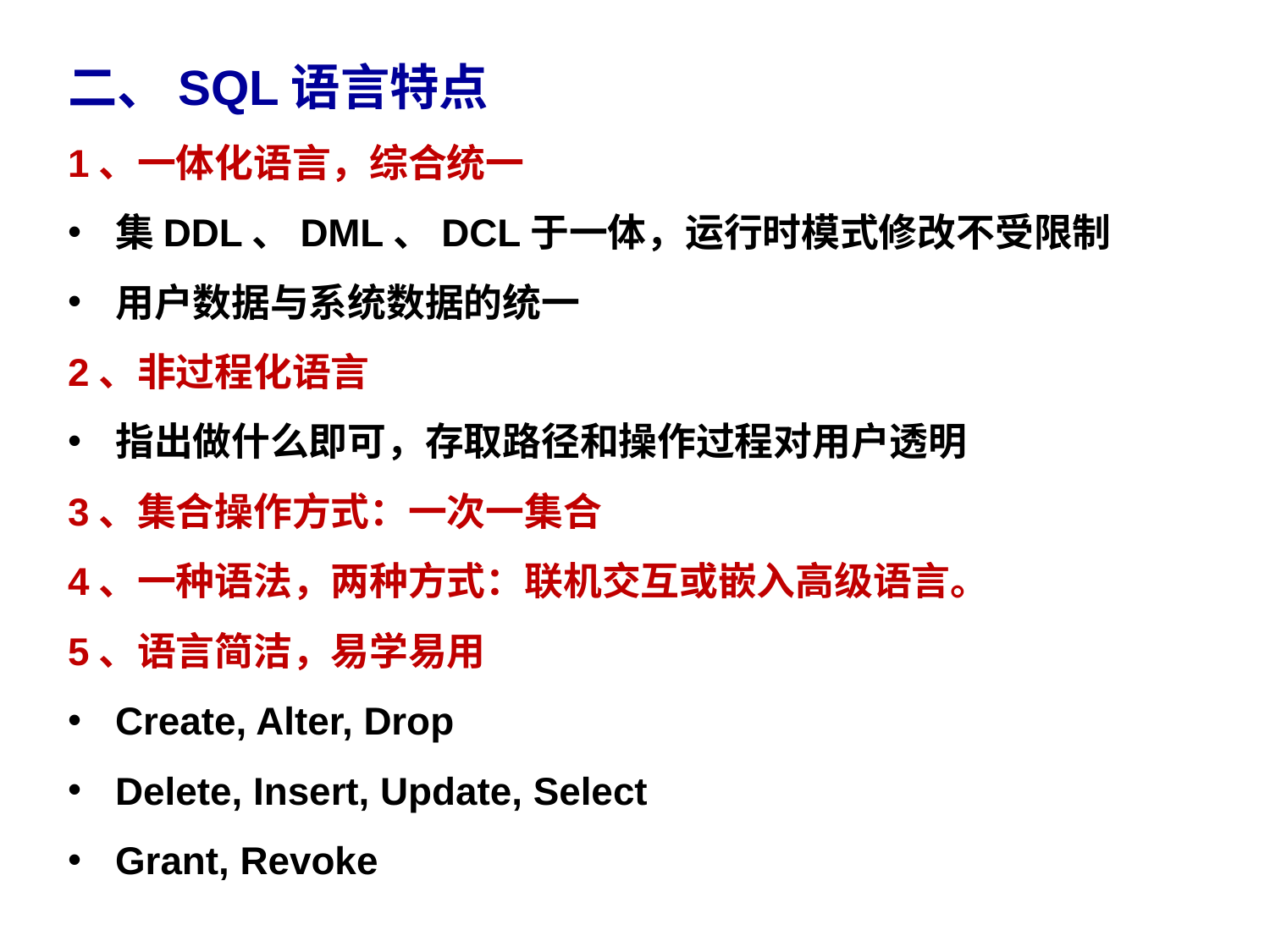

二、SQL语言特点
1、一体化语言，综合统一
集DDL、DML、DCL于一体，运行时模式修改不受限制
用户数据与系统数据的统一
2、非过程化语言
指出做什么即可，存取路径和操作过程对用户透明
3、集合操作方式：一次一集合
4、一种语法，两种方式：联机交互或嵌入高级语言。
5、语言简洁，易学易用
Create, Alter, Drop
Delete, Insert, Update, Select
Grant, Revoke